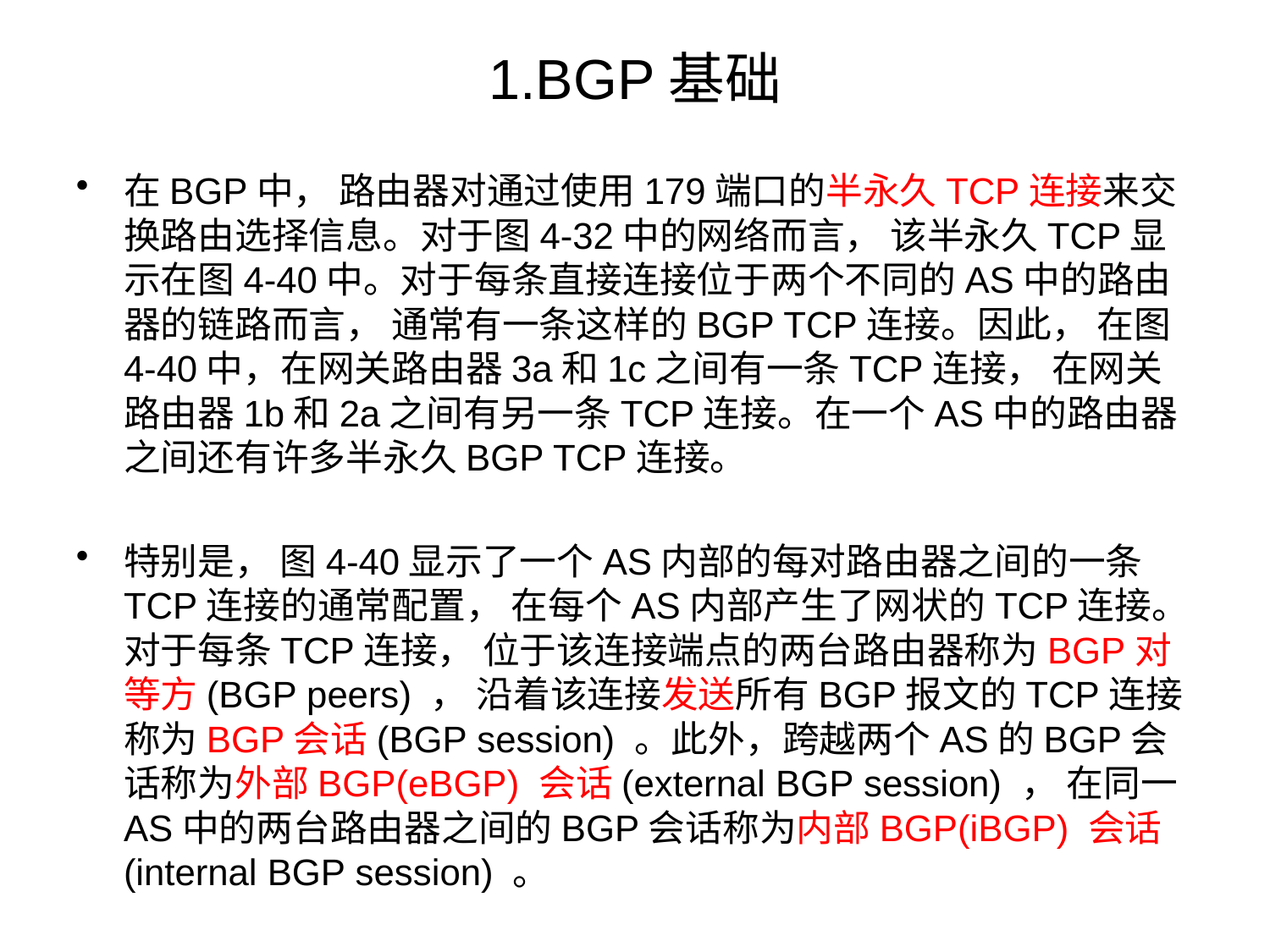

# 1.BGP基础
在BGP中， 路由器对通过使用179端口的半永久TCP连接来交换路由选择信息。对于图4-32中的网络而言， 该半永久TCP显示在图4-40中。对于每条直接连接位于两个不同的AS中的路由器的链路而言， 通常有一条这样的BGP TCP连接。因此， 在图4-40中，在网关路由器3a和1c之间有一条TCP连接， 在网关路由器1b和2a之间有另一条TCP连接。在一个AS中的路由器之间还有许多半永久BGP TCP连接。

特别是， 图4-40显示了一个AS内部的每对路由器之间的一条TCP连接的通常配置， 在每个AS内部产生了网状的TCP连接。对于每条TCP连接， 位于该连接端点的两台路由器称为BGP对等方(BGP peers) ， 沿着该连接发送所有BGP报文的TCP连接称为BGP会话(BGP session) 。此外，跨越两个AS的BGP会话称为外部BGP(eBGP) 会话(external BGP session) ， 在同一AS中的两台路由器之间的BGP会话称为内部BGP(iBGP) 会话(internal BGP session) 。